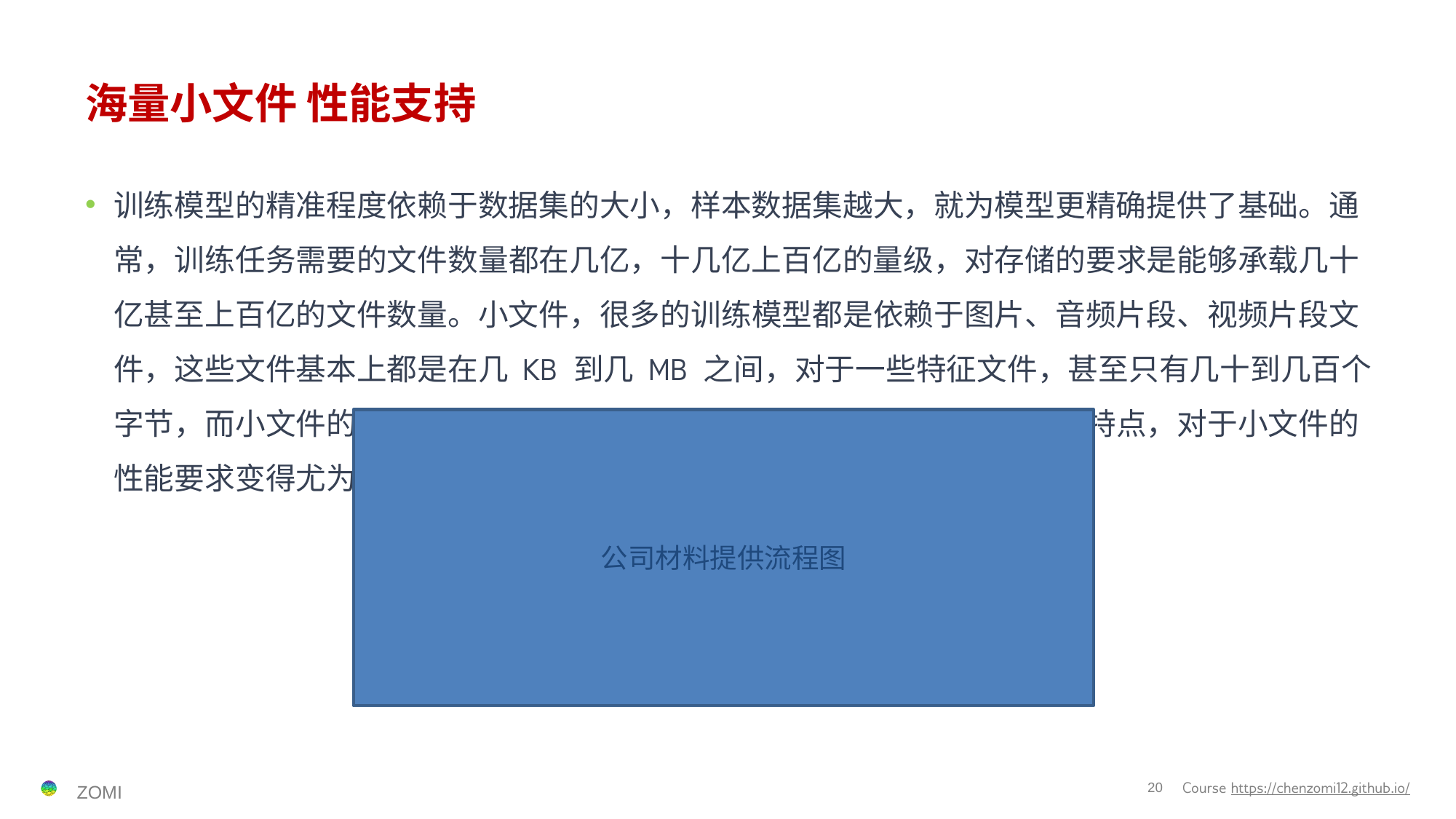

# 海量小文件 性能支持
训练模型的精准程度依赖于数据集的大小，样本数据集越大，就为模型更精确提供了基础。通常，训练任务需要的文件数量都在几亿，十几亿上百亿的量级，对存储的要求是能够承载几十亿甚至上百亿的文件数量。小文件，很多的训练模型都是依赖于图片、音频片段、视频片段文件，这些文件基本上都是在几 KB 到几 MB 之间，对于一些特征文件，甚至只有几十到几百个字节，而小文件的读取速度又是业界的一个难题；所以针对大模型数据的特点，对于小文件的性能要求变得尤为重要。
公司材料提供流程图